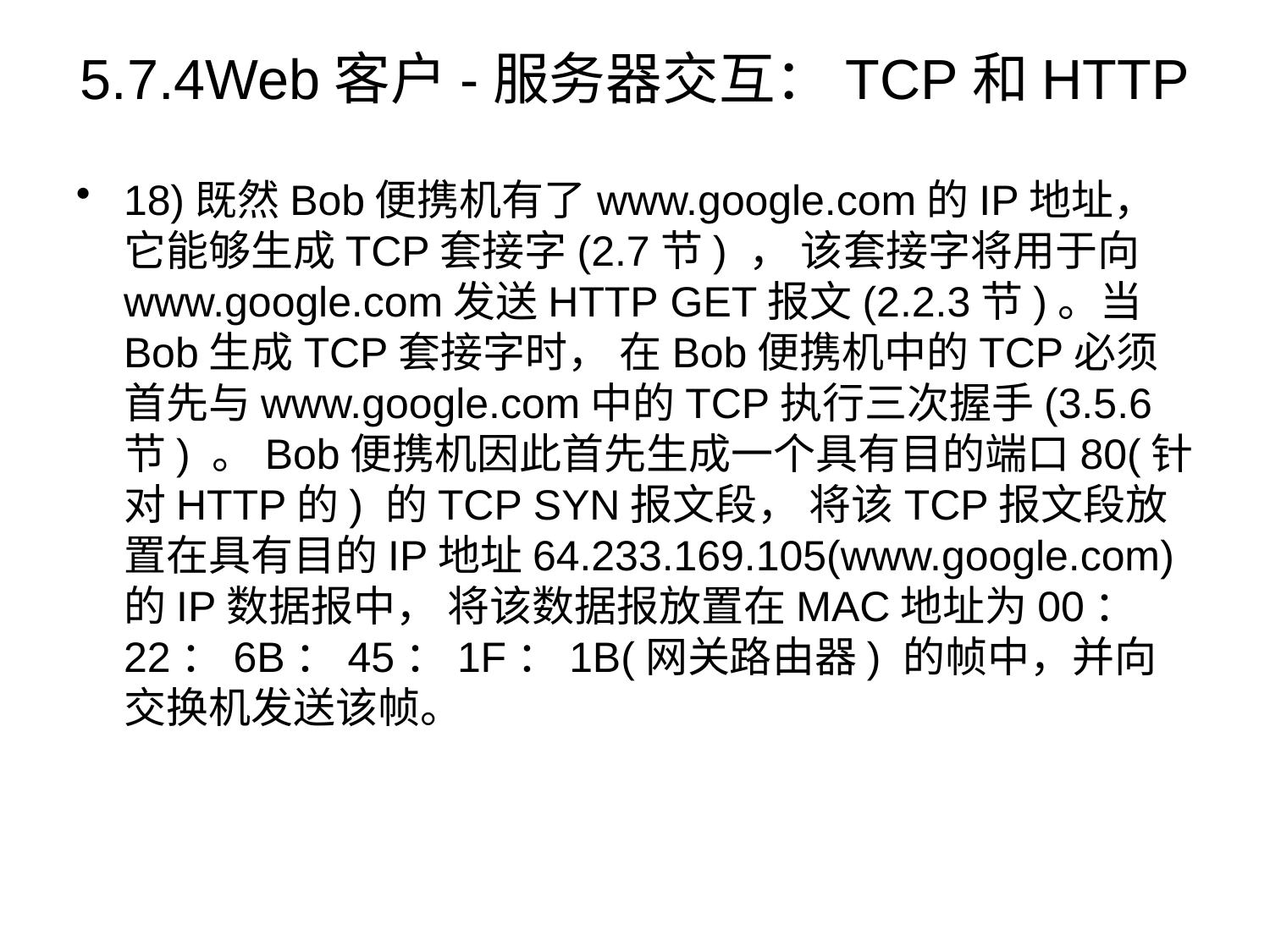

# 5.7.4Web客户-服务器交互：TCP和HTTP
18)既然Bob便携机有了www.google.com的IP地址，它能够生成TCP套接字(2.7节) ， 该套接字将用于向www.google.com发送HTTP GET报文(2.2.3节)。当Bob生成TCP套接字时， 在Bob便携机中的TCP必须首先与www.google.com中的TCP执行三次握手(3.5.6节) 。Bob便携机因此首先生成一个具有目的端口80(针对HTTP的) 的TCP SYN报文段， 将该TCP报文段放置在具有目的IP地址64.233.169.105(www.google.com) 的IP数据报中， 将该数据报放置在MAC地址为00：22：6B：45：1F：1B(网关路由器) 的帧中，并向交换机发送该帧。